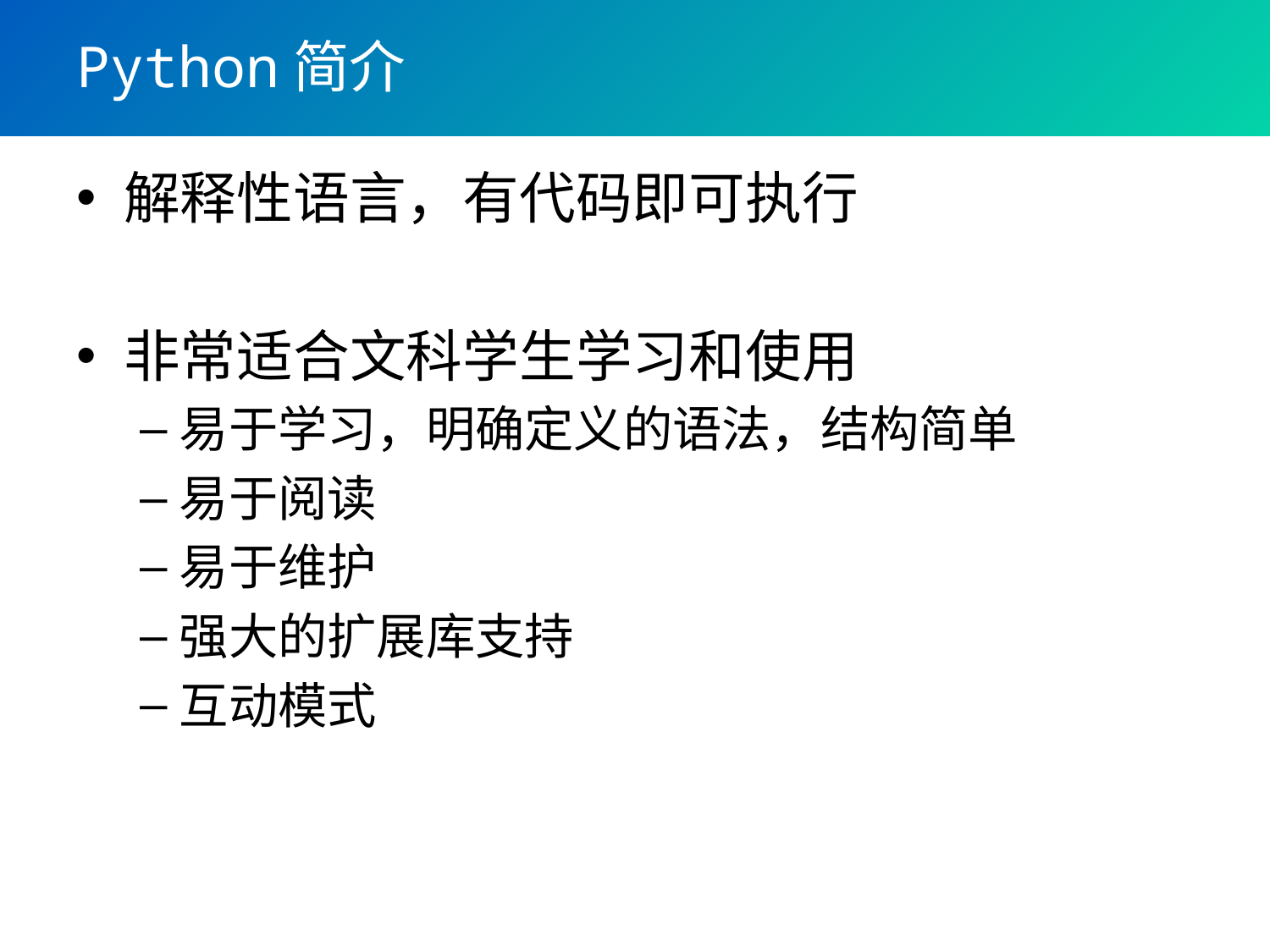

# Python简介
解释性语言，有代码即可执行

非常适合文科学生学习和使用
易于学习，明确定义的语法，结构简单
易于阅读
易于维护
强大的扩展库支持
互动模式